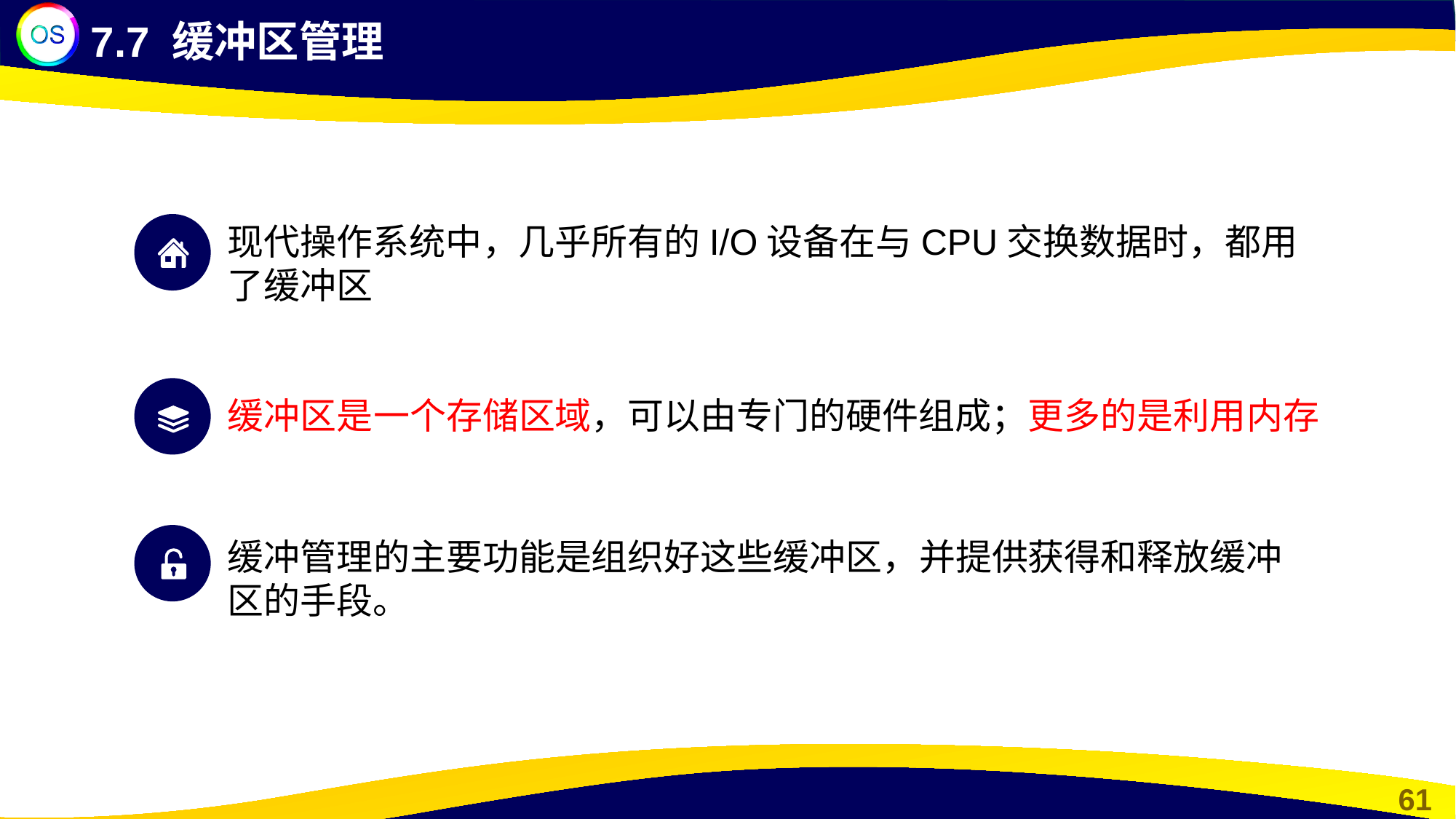

7.7 缓冲区管理

现代操作系统中，几乎所有的I/O设备在与CPU交换数据时，都用了缓冲区

缓冲区是一个存储区域，可以由专门的硬件组成；更多的是利用内存

缓冲管理的主要功能是组织好这些缓冲区，并提供获得和释放缓冲区的手段。